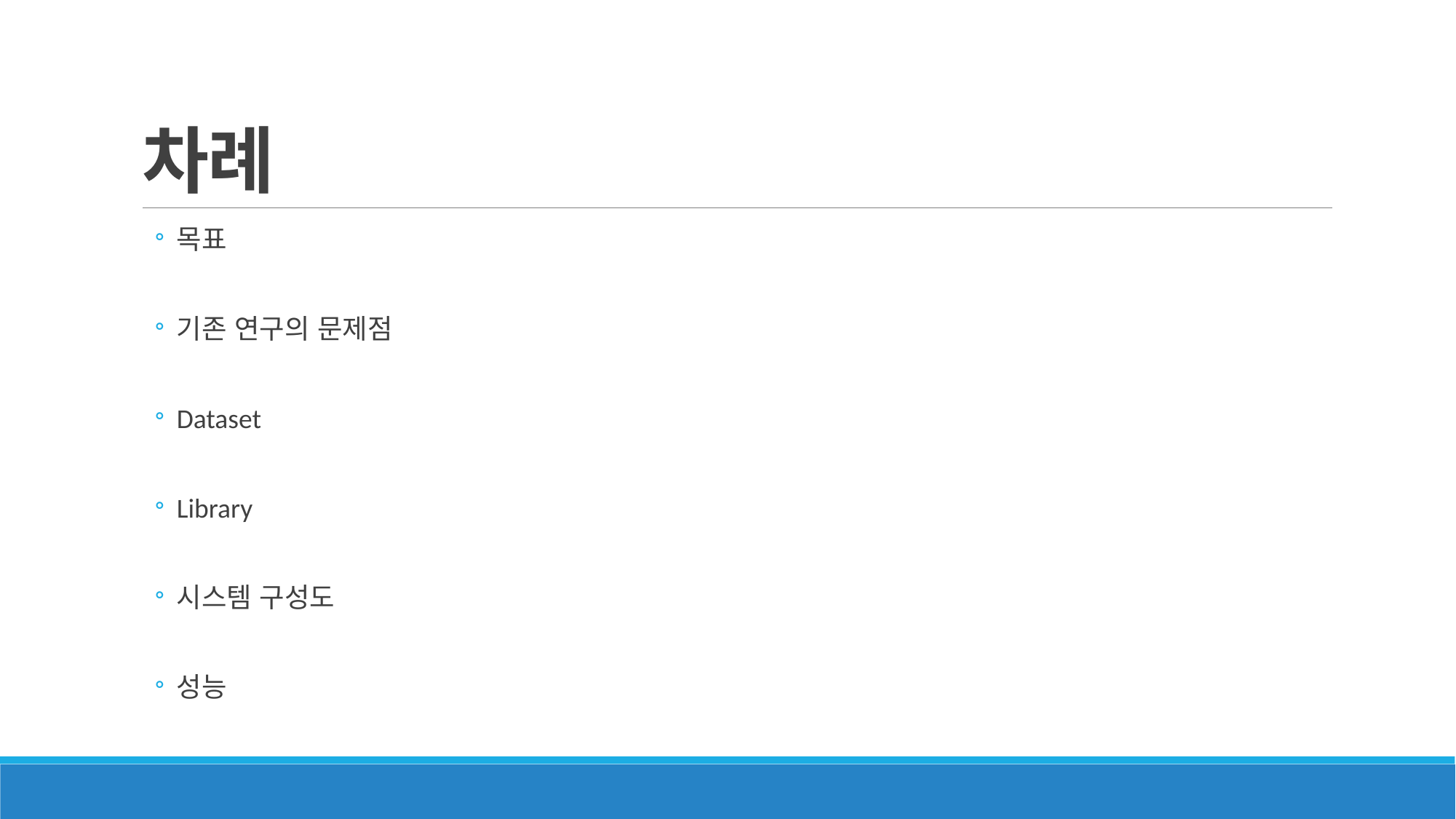

# 차례
목표

기존 연구의 문제점

Dataset

Library

시스템 구성도

성능